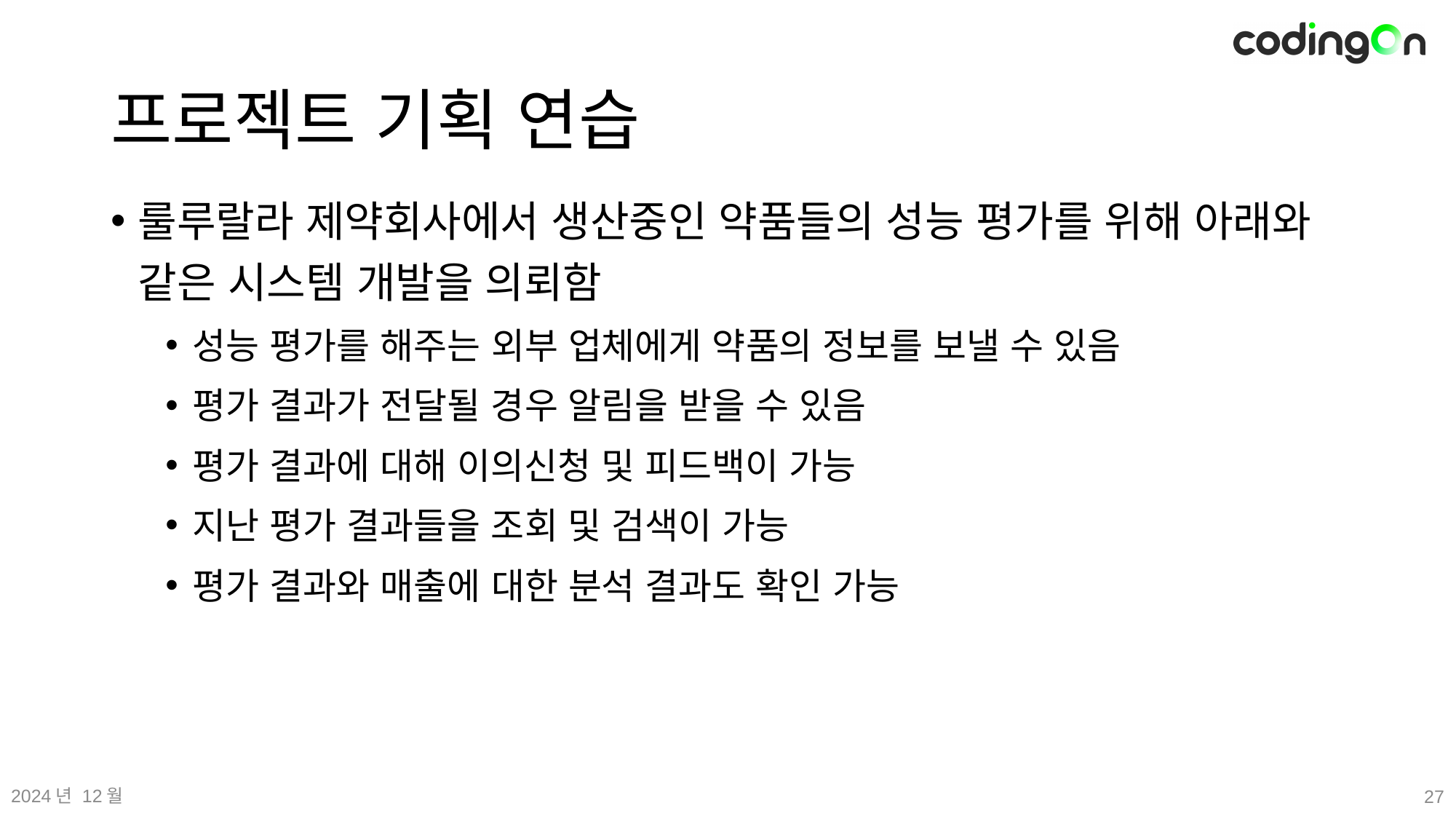

# 프로젝트 기획 연습
룰루랄라 제약회사에서 생산중인 약품들의 성능 평가를 위해 아래와 같은 시스템 개발을 의뢰함
성능 평가를 해주는 외부 업체에게 약품의 정보를 보낼 수 있음
평가 결과가 전달될 경우 알림을 받을 수 있음
평가 결과에 대해 이의신청 및 피드백이 가능
지난 평가 결과들을 조회 및 검색이 가능
평가 결과와 매출에 대한 분석 결과도 확인 가능
2024년 12월
27